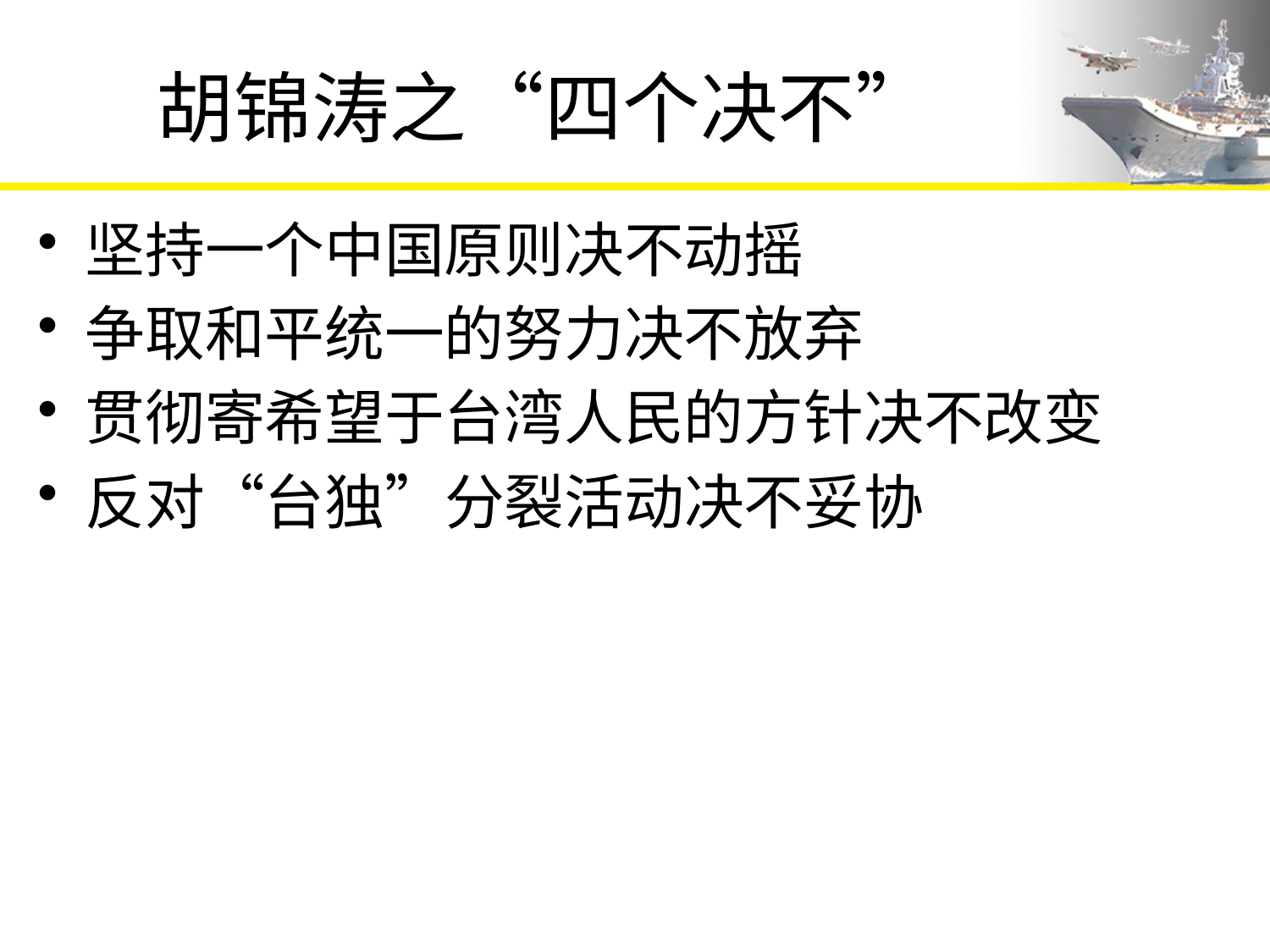

# 胡锦涛之“四个决不”
坚持一个中国原则决不动摇
争取和平统一的努力决不放弃
贯彻寄希望于台湾人民的方针决不改变
反对“台独”分裂活动决不妥协